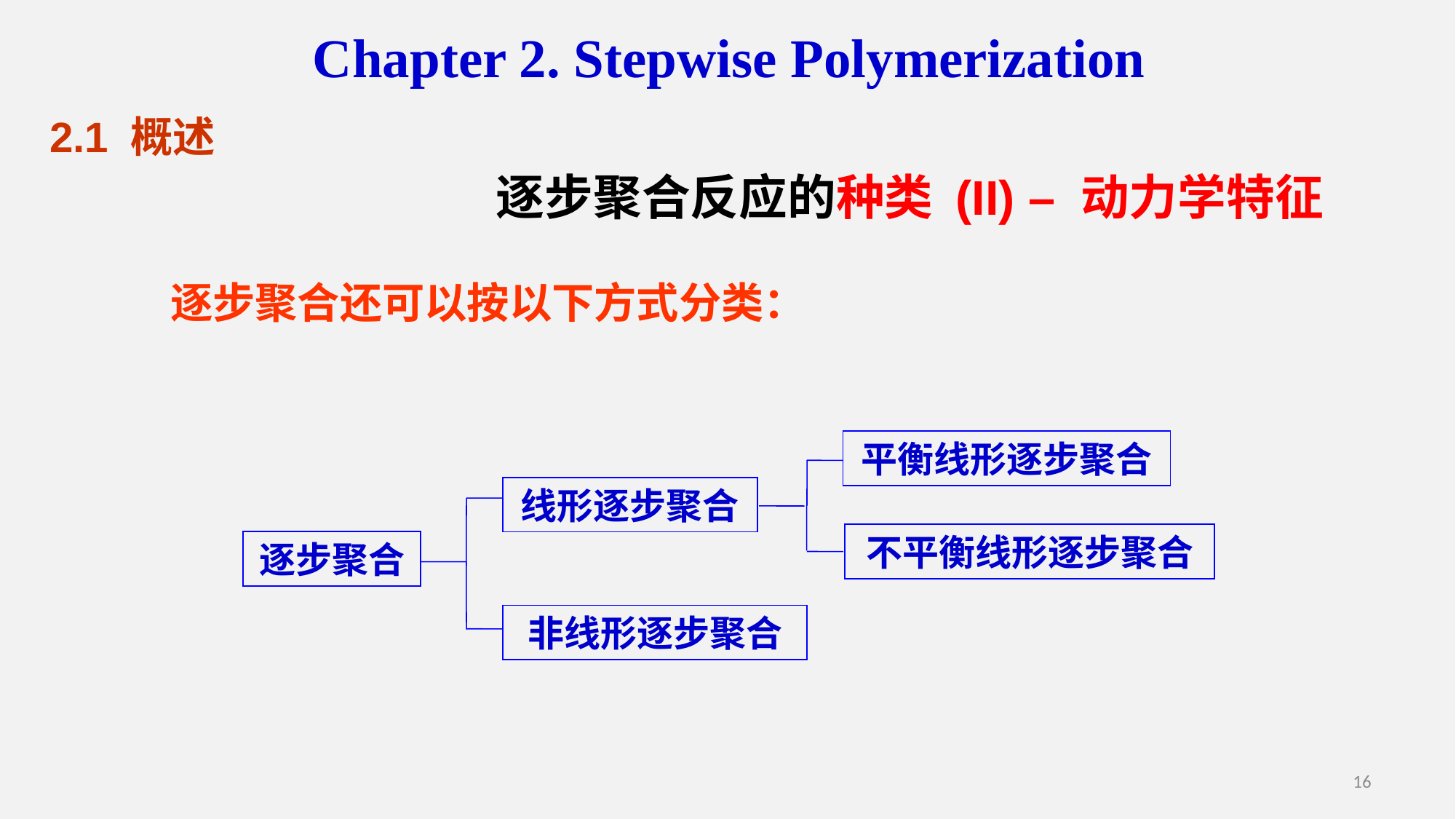

Chapter 2. Stepwise Polymerization
2.1 概述
逐步聚合反应的种类 (II) – 动力学特征
      逐步聚合还可以按以下方式分类：
平衡线形逐步聚合

线形逐步聚合

不平衡线形逐步聚合
逐步聚合

非线形逐步聚合

16